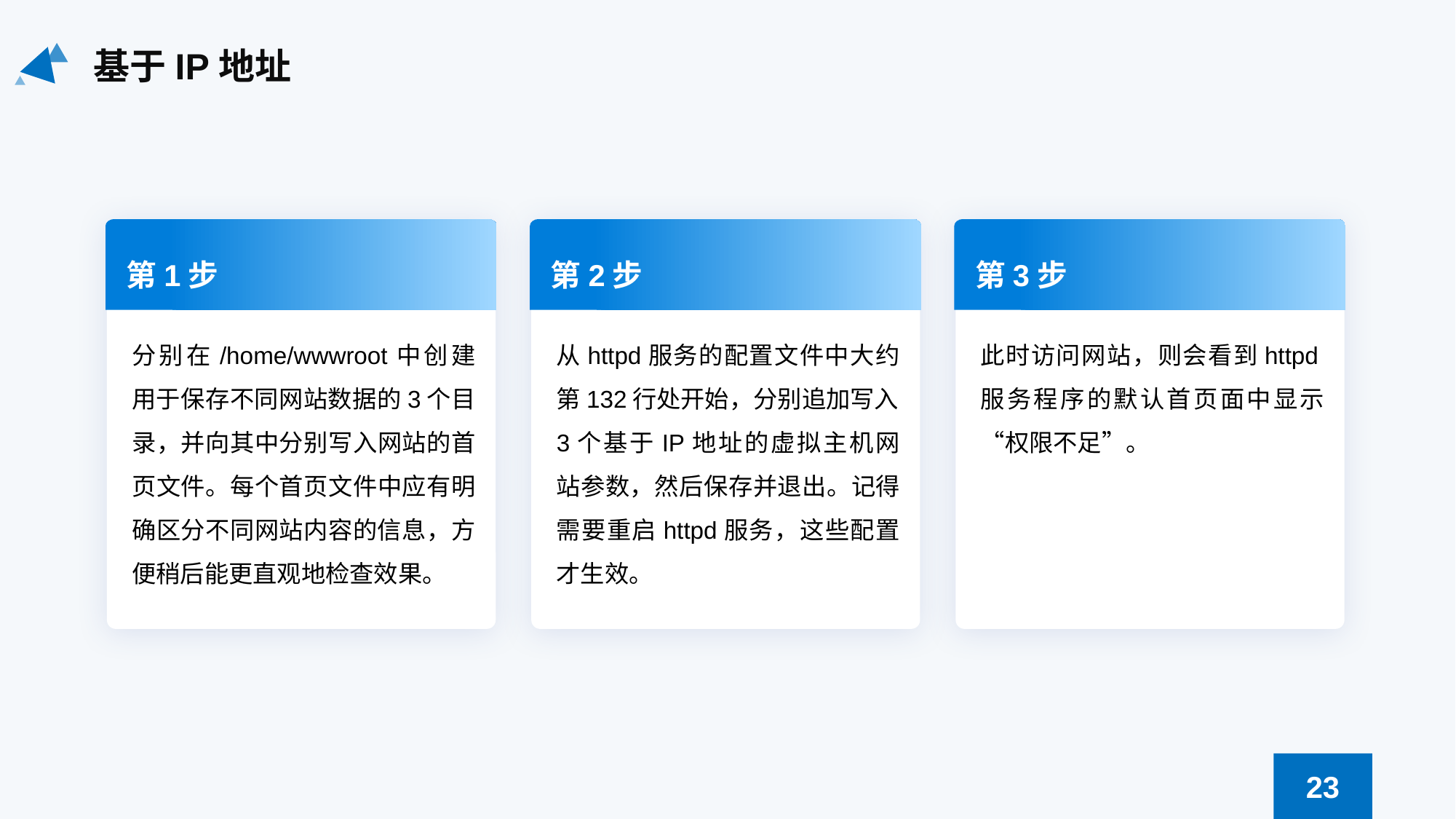

基于IP地址

第1步
分别在/home/wwwroot中创建用于保存不同网站数据的3个目录，并向其中分别写入网站的首页文件。每个首页文件中应有明确区分不同网站内容的信息，方便稍后能更直观地检查效果。

第2步
从httpd服务的配置文件中大约第132行处开始，分别追加写入3个基于IP地址的虚拟主机网站参数，然后保存并退出。记得需要重启httpd服务，这些配置才生效。

第3步
此时访问网站，则会看到httpd服务程序的默认首页面中显示“权限不足”。

23